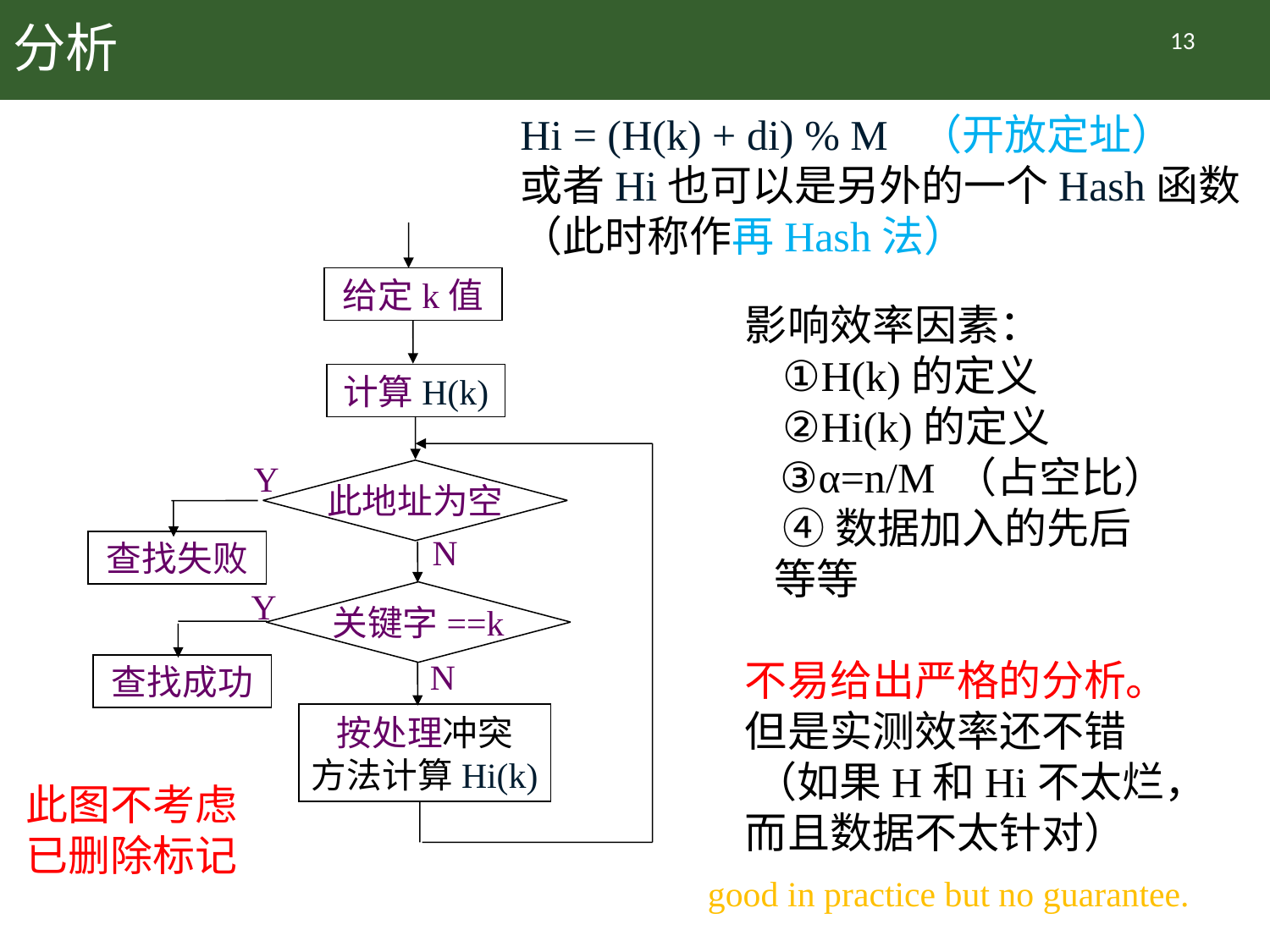

# 分析
13
Hi = (H(k) + di) % M  （开放定址）
或者Hi也可以是另外的一个Hash函数（此时称作再Hash法）

给定k值

计算H(k)

此地址为空

查找失败

关键字==k

查找成功

按处理冲突
方法计算Hi(k)

Y
N
Y
N
影响效率因素：
    ①H(k)的定义
    ②Hi(k)的定义
   ③α=n/M （占空比）
    ④数据加入的先后
  等等

不易给出严格的分析。
但是实测效率还不错
 （如果H和Hi不太烂，而且数据不太针对）
此图不考虑
已删除标记
good in practice but no guarantee.